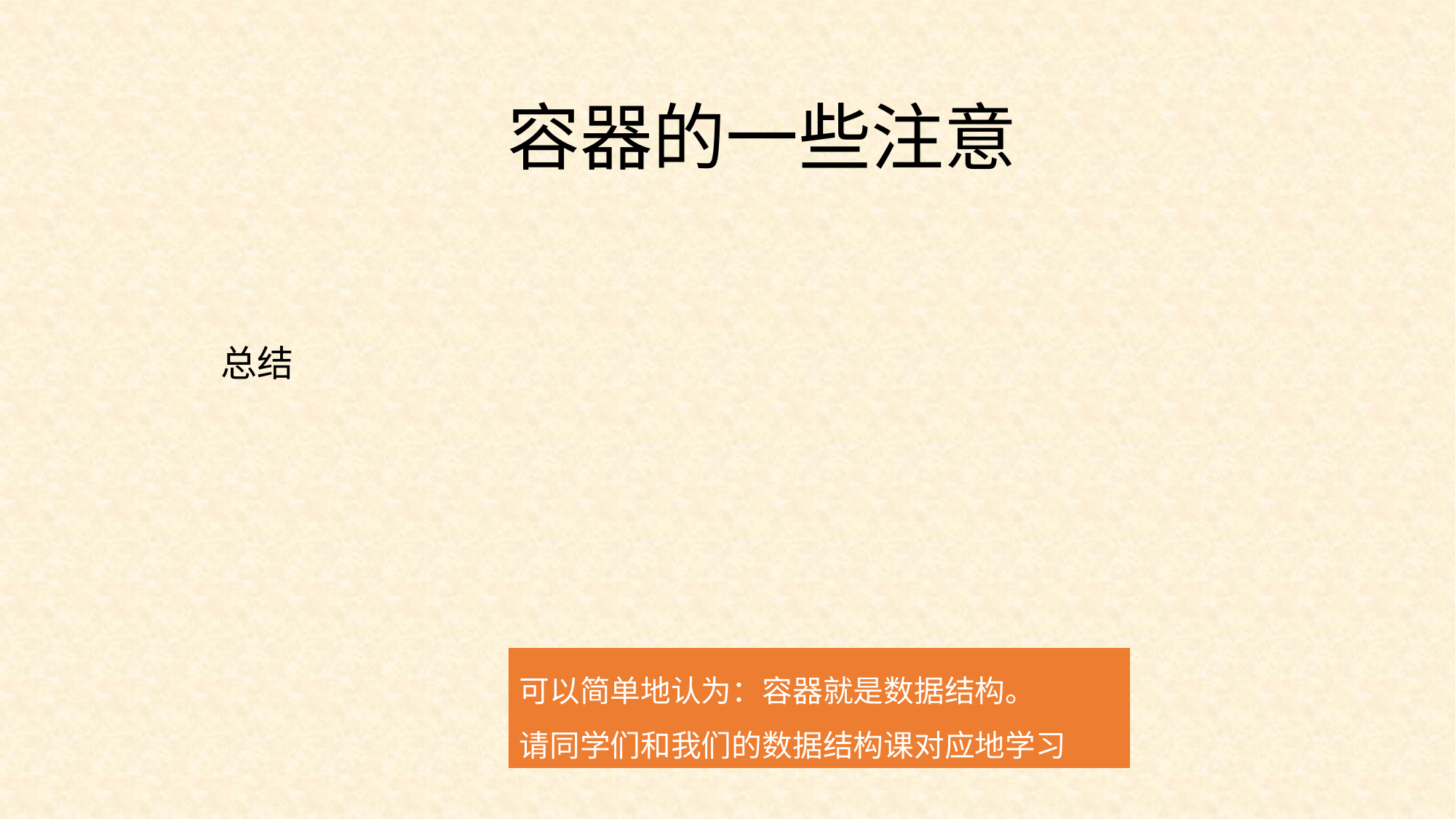

容器的一些注意
总结
可以简单地认为：容器就是数据结构。
请同学们和我们的数据结构课对应地学习